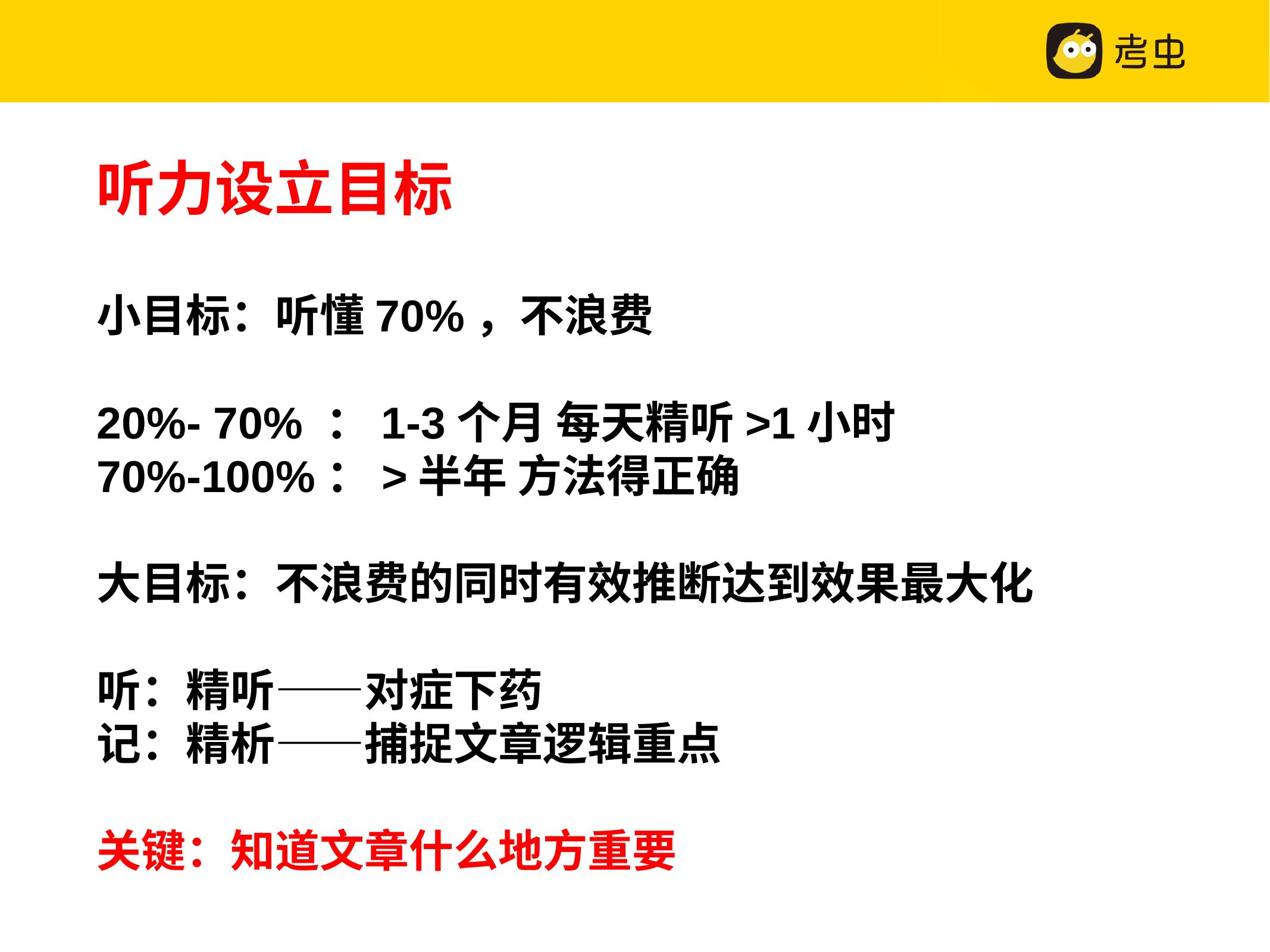

# 听力设立目标
小目标：听懂70%，不浪费
20%- 70% ：1-3个月 每天精听>1小时
70%-100%：>半年 方法得正确

大目标：不浪费的同时有效推断达到效果最大化

听：精听——对症下药
记：精析——捕捉文章逻辑重点

关键：知道文章什么地方重要